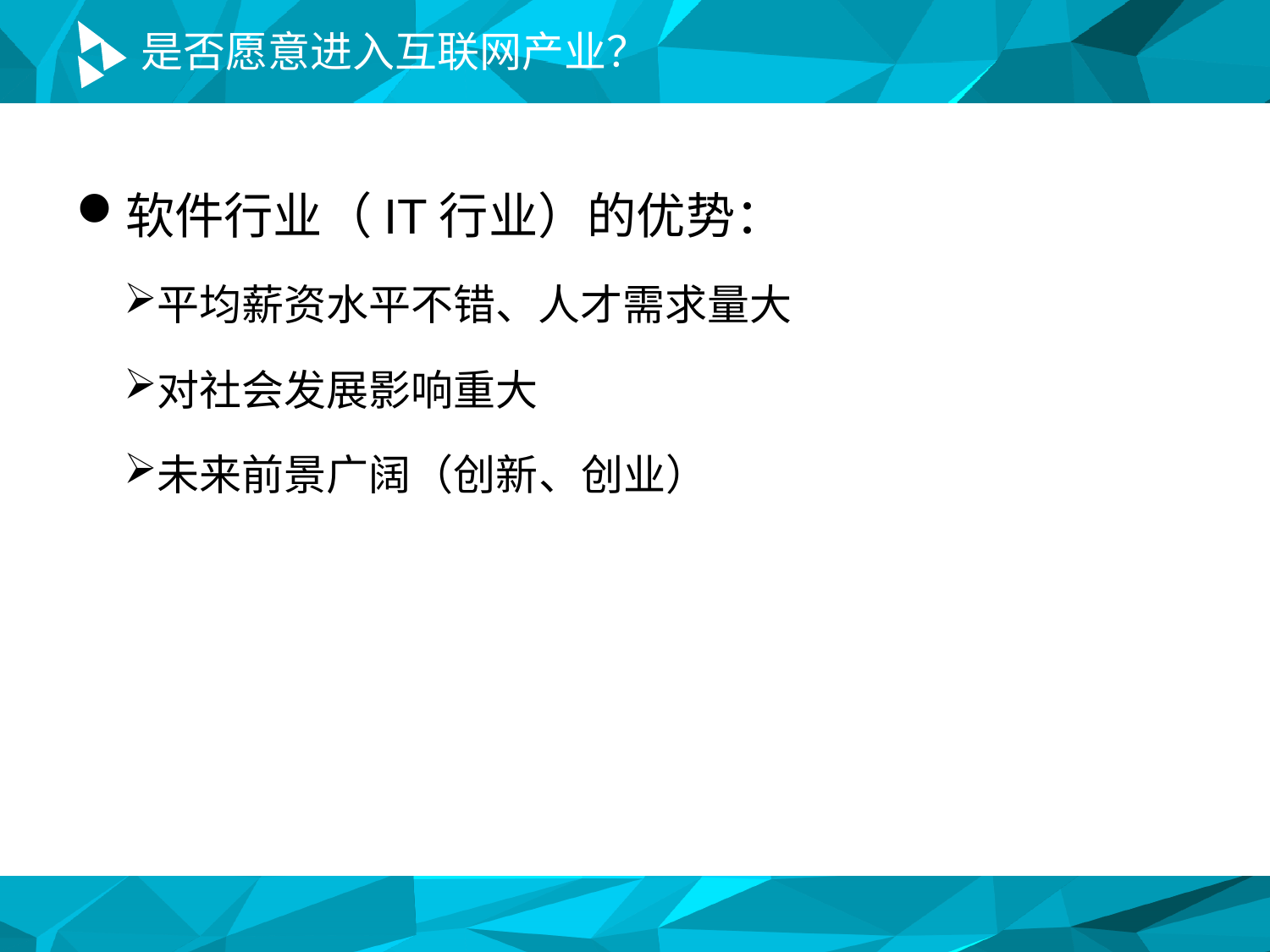

# 是否愿意进入互联网产业？
软件行业（IT行业）的优势：
平均薪资水平不错、人才需求量大
对社会发展影响重大
未来前景广阔（创新、创业）